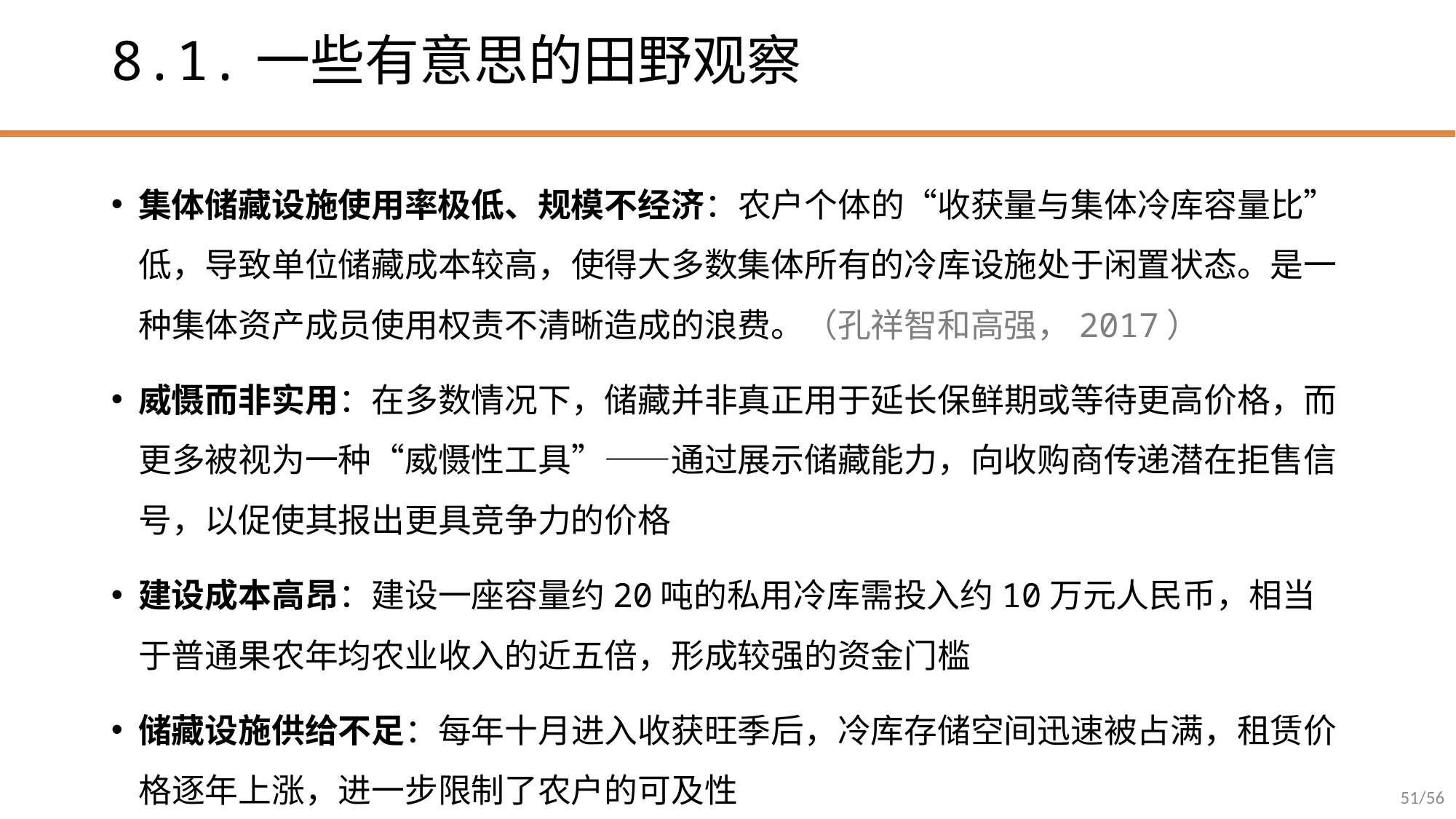

# 8.1.一些有意思的田野观察
集体储藏设施使用率极低、规模不经济：农户个体的“收获量与集体冷库容量比”低，导致单位储藏成本较高，使得大多数集体所有的冷库设施处于闲置状态。是一种集体资产成员使用权责不清晰造成的浪费。（孔祥智和高强，2017）
威慑而非实用：在多数情况下，储藏并非真正用于延长保鲜期或等待更高价格，而更多被视为一种“威慑性工具”——通过展示储藏能力，向收购商传递潜在拒售信号，以促使其报出更具竞争力的价格
建设成本高昂：建设一座容量约20吨的私用冷库需投入约10万元人民币，相当于普通果农年均农业收入的近五倍，形成较强的资金门槛
储藏设施供给不足：每年十月进入收获旺季后，冷库存储空间迅速被占满，租赁价格逐年上涨，进一步限制了农户的可及性